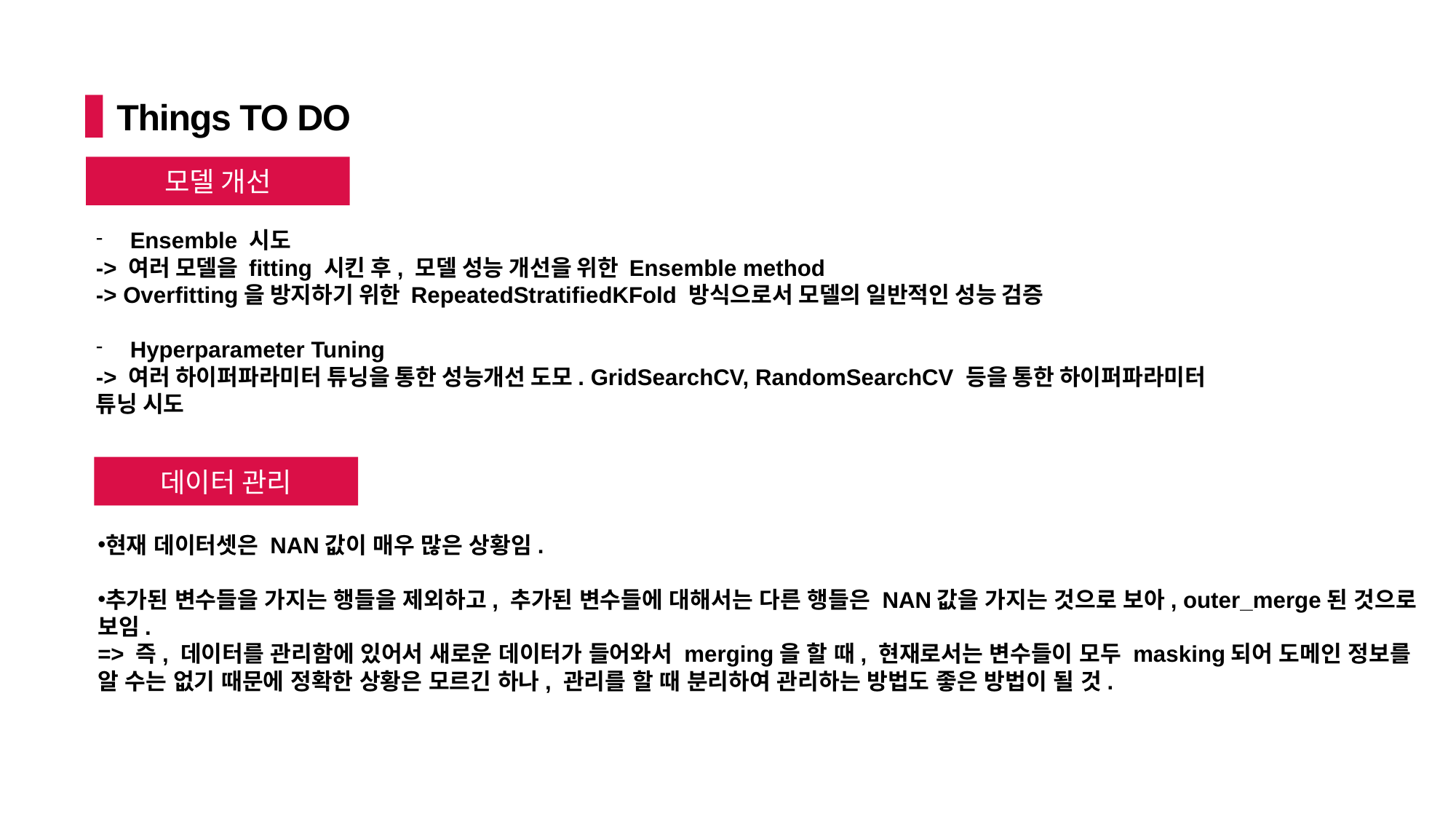

Things TO DO

모델 개선
Ensemble 시도
-> 여러 모델을 fitting 시킨 후, 모델 성능 개선을 위한 Ensemble method
-> Overfitting을 방지하기 위한 RepeatedStratifiedKFold 방식으로서 모델의 일반적인 성능 검증

Hyperparameter Tuning
-> 여러 하이퍼파라미터 튜닝을 통한 성능개선 도모. GridSearchCV, RandomSearchCV 등을 통한 하이퍼파라미터 튜닝 시도

데이터 관리
현재 데이터셋은 NAN값이 매우 많은 상황임.

추가된 변수들을 가지는 행들을 제외하고, 추가된 변수들에 대해서는 다른 행들은 NAN값을 가지는 것으로 보아, outer_merge된 것으로 보임.
=> 즉, 데이터를 관리함에 있어서 새로운 데이터가 들어와서 merging을 할 때, 현재로서는 변수들이 모두 masking되어 도메인 정보를 알 수는 없기 때문에 정확한 상황은 모르긴 하나, 관리를 할 때 분리하여 관리하는 방법도 좋은 방법이 될 것.